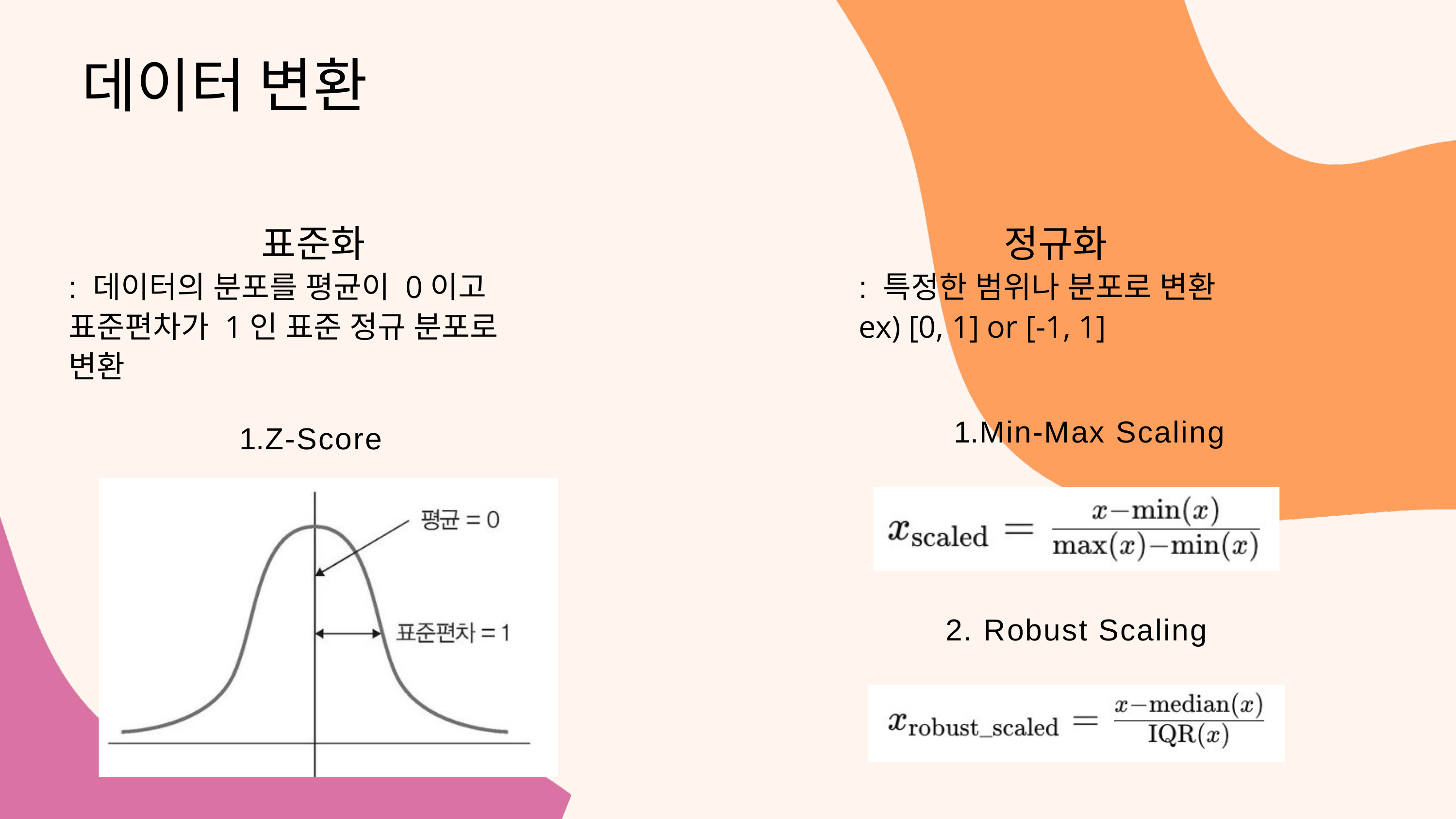

데이터 변환

표준화
: 데이터의 분포를 평균이 0이고 표준편차가 1인 표준 정규 분포로 변환
정규화
: 특정한 범위나 분포로 변환
ex) [0, 1] or [-1, 1]
Z-Score
Min-Max Scaling

2. Robust Scaling